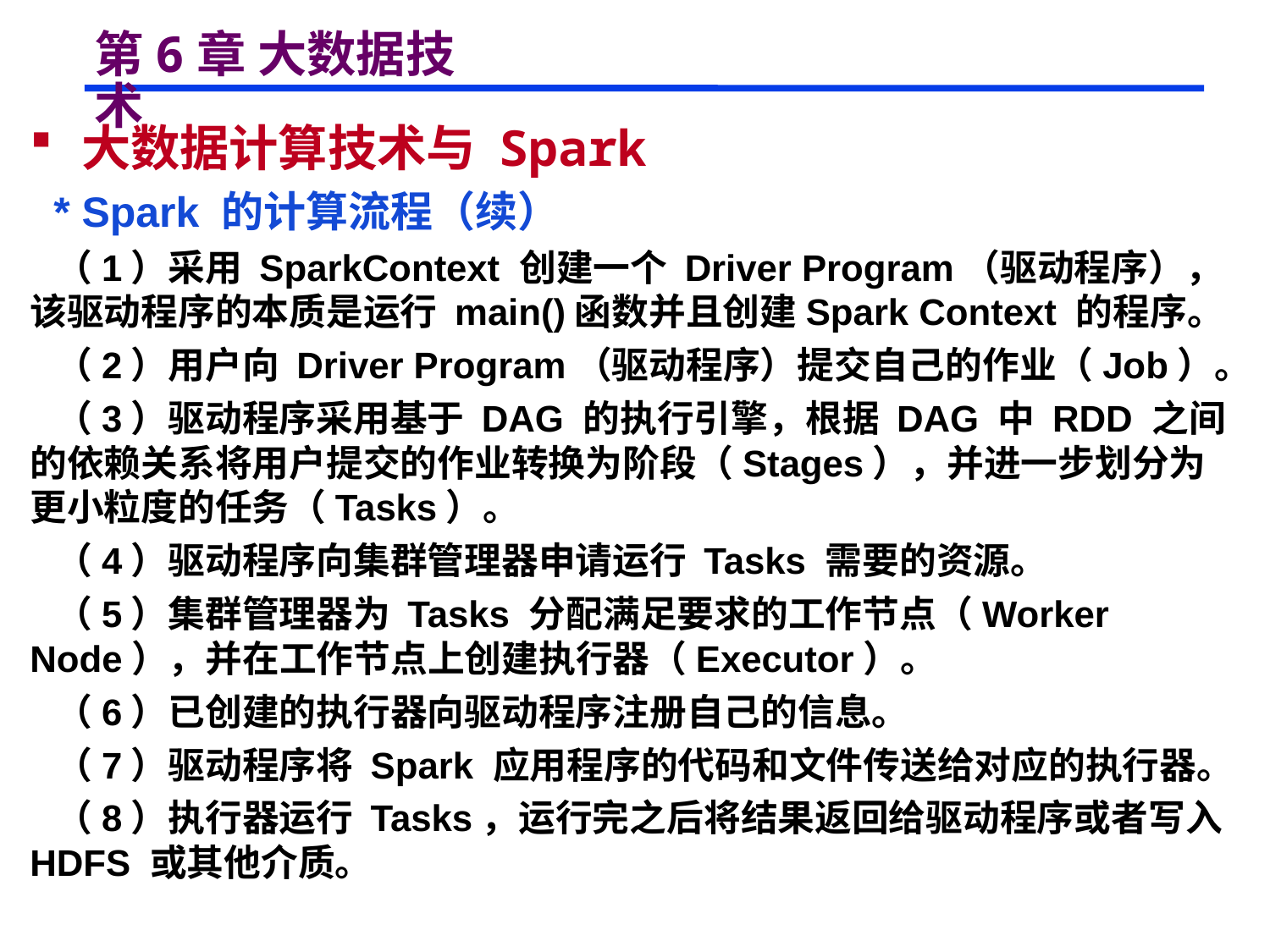

# 第6章 大数据技术
 大数据计算技术与 Spark
  * Spark 的计算流程（续）
  （1）采用 SparkContext 创建一个 Driver Program（驱动程序），该驱动程序的本质是运行 main()函数并且创建Spark Context 的程序。
  （2）用户向 Driver Program（驱动程序）提交自己的作业（Job）。
  （3）驱动程序采用基于 DAG 的执行引擎，根据 DAG 中 RDD 之间的依赖关系将用户提交的作业转换为阶段（Stages），并进一步划分为更小粒度的任务（Tasks）。
  （4）驱动程序向集群管理器申请运行 Tasks 需要的资源。
  （5）集群管理器为 Tasks 分配满足要求的工作节点（Worker Node），并在工作节点上创建执行器（Executor）。
  （6）已创建的执行器向驱动程序注册自己的信息。
  （7）驱动程序将 Spark 应用程序的代码和文件传送给对应的执行器。
  （8）执行器运行 Tasks，运行完之后将结果返回给驱动程序或者写入 HDFS 或其他介质。